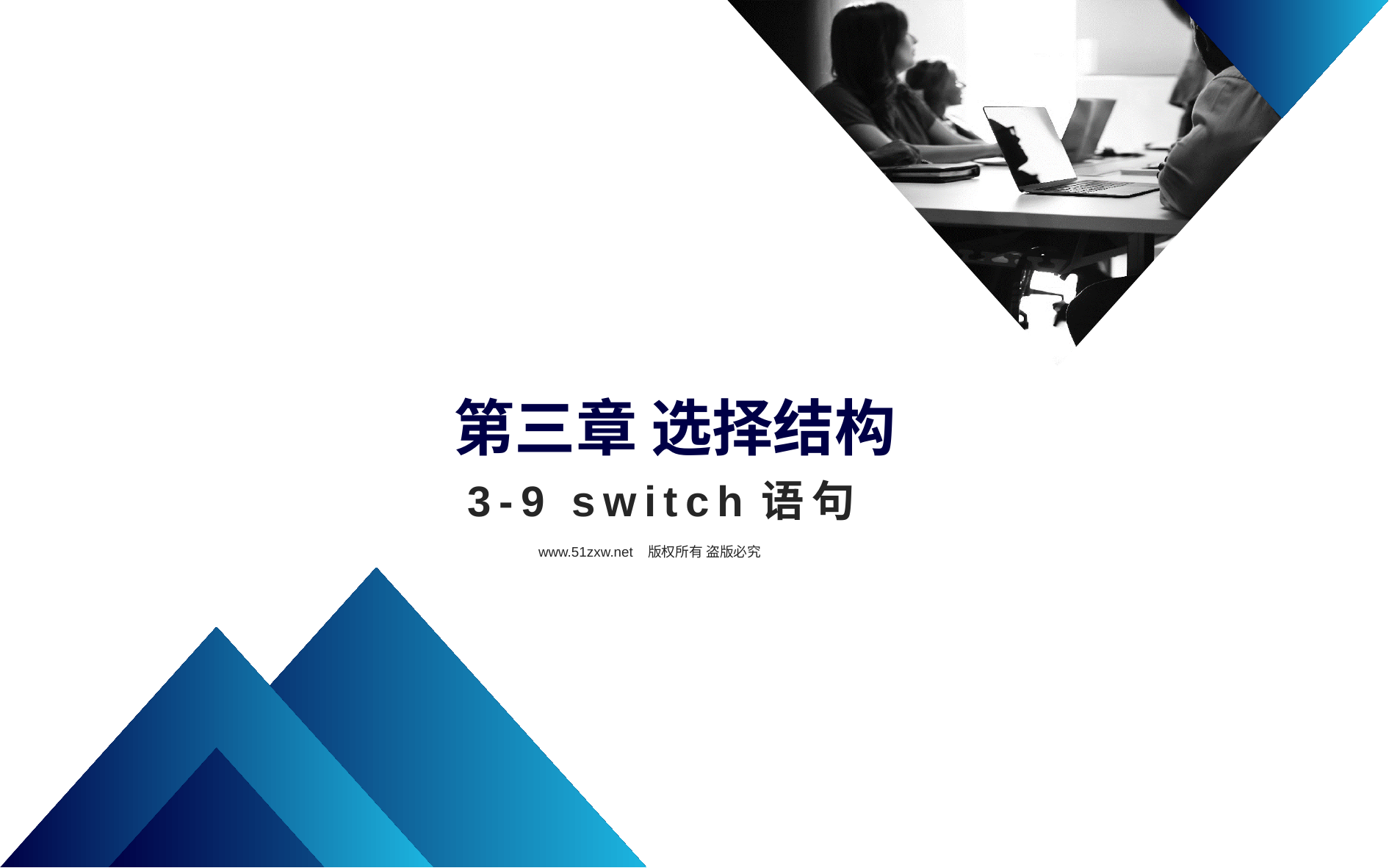

第三章 选择结构
3-9 switch语句
www.51zxw.net   版权所有 盗版必究